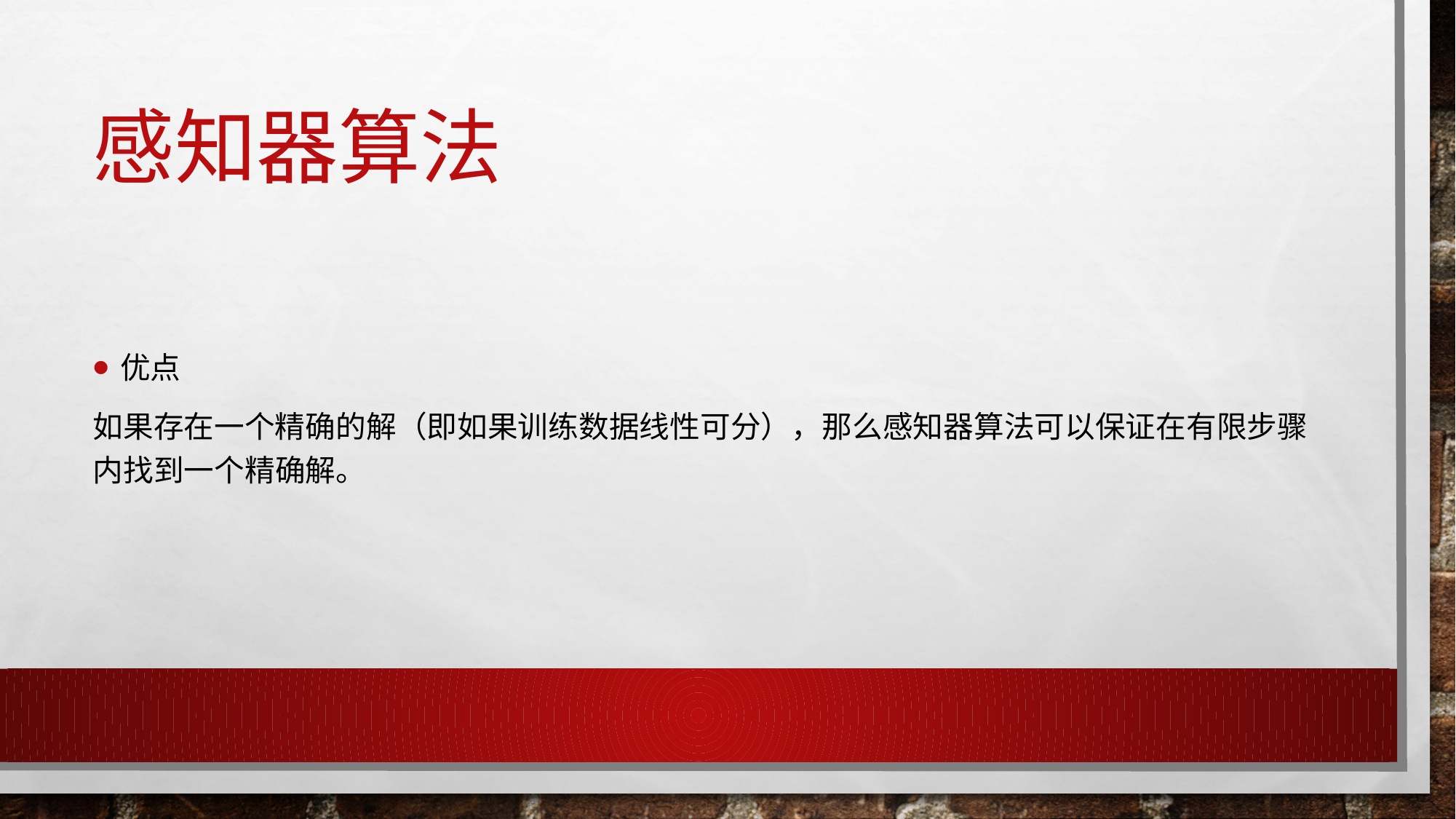

# 感知器算法
优点
如果存在⼀个精确的解（即如果训练数据线性可分），那么感知器算法可以保证在有限步骤内找到⼀个精确解。